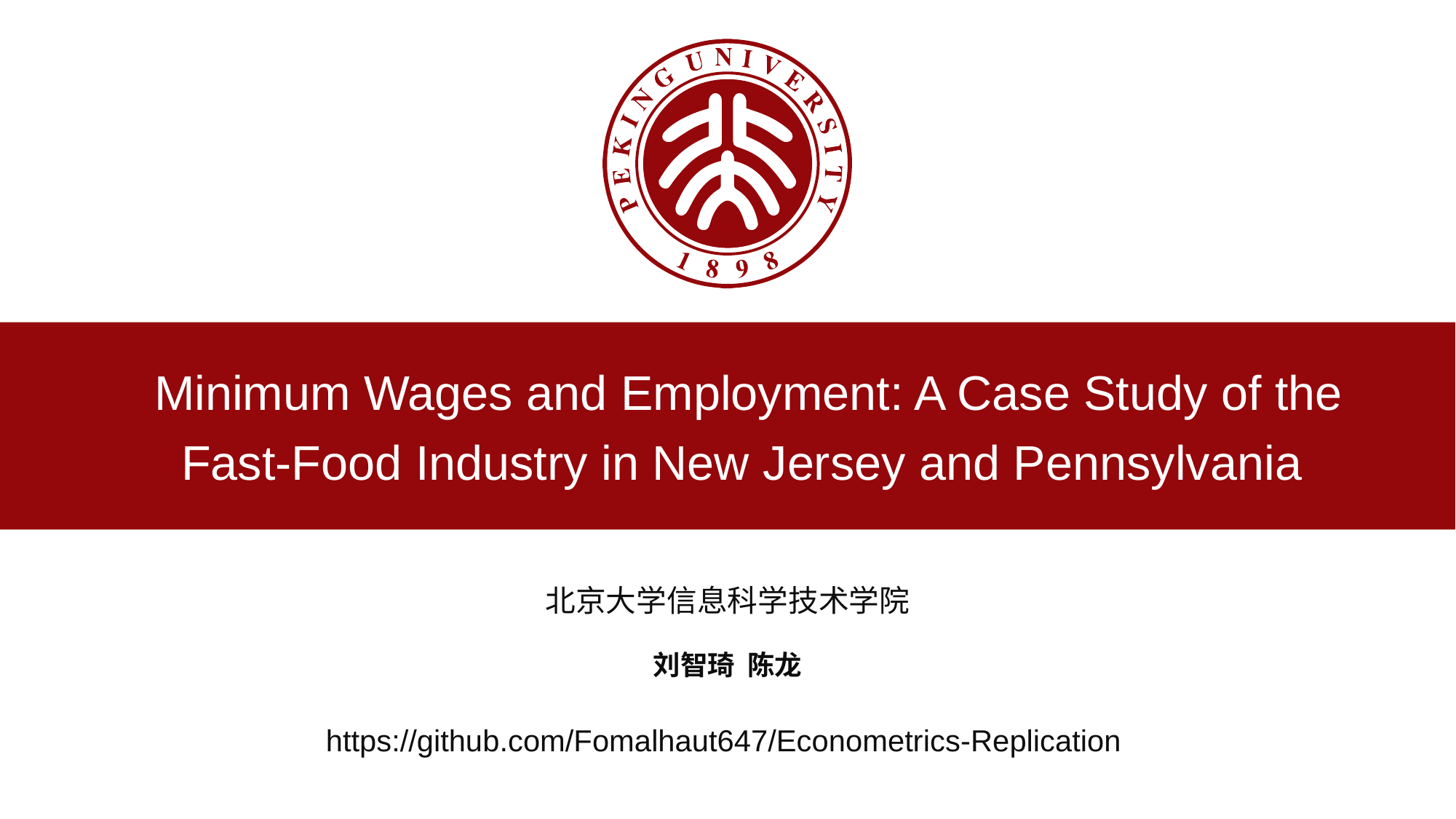

Minimum Wages and Employment: A Case Study of the Fast-Food Industry in New Jersey and Pennsylvania
北京大学信息科学技术学院
刘智琦  陈龙
https://github.com/Fomalhaut647/Econometrics-Replication